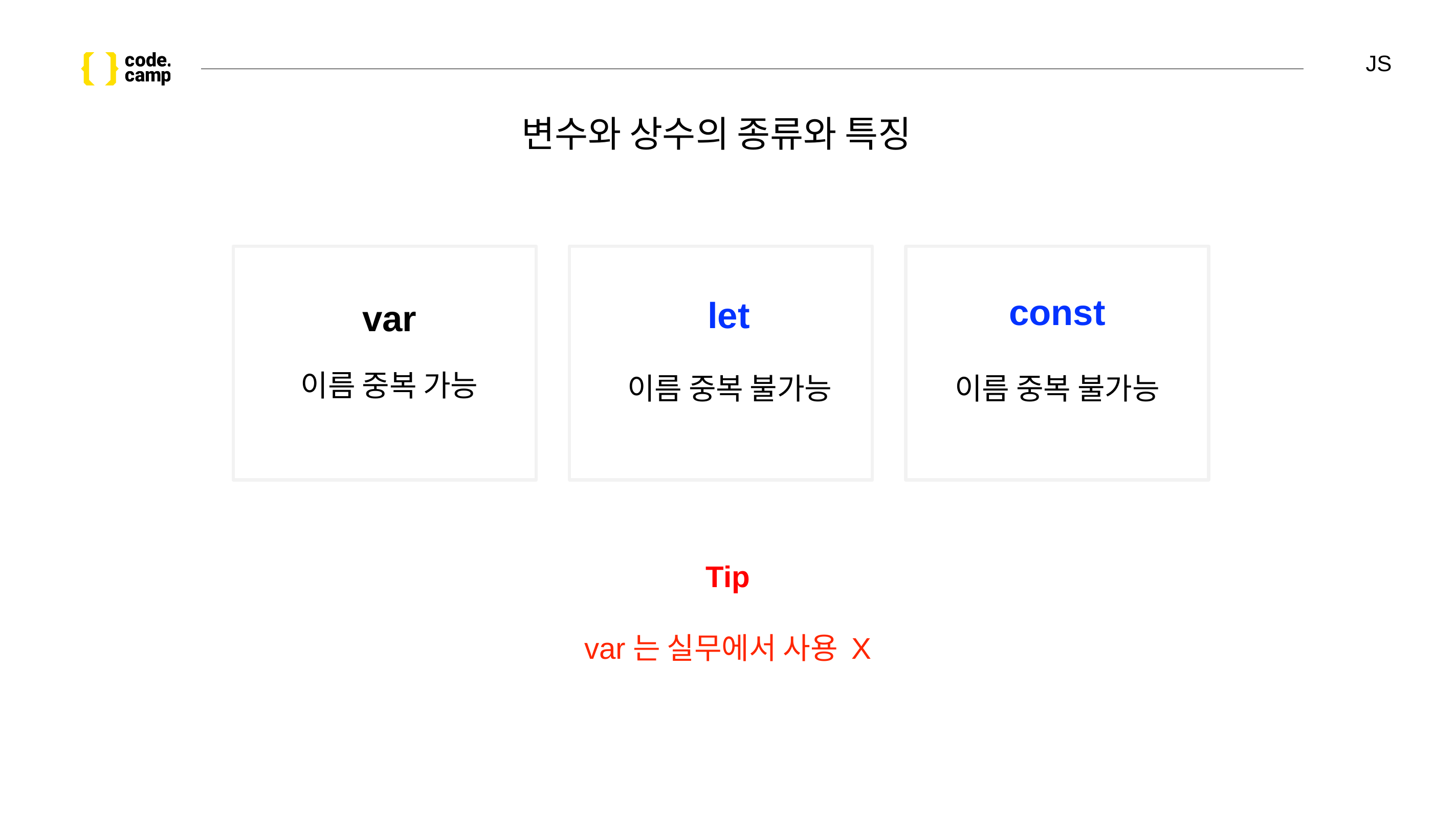

# JS

변수와 상수의 종류와 특징

var
이름 중복 가능

let
이름 중복 불가능

const
이름 중복 불가능
Tip

var는 실무에서 사용 X